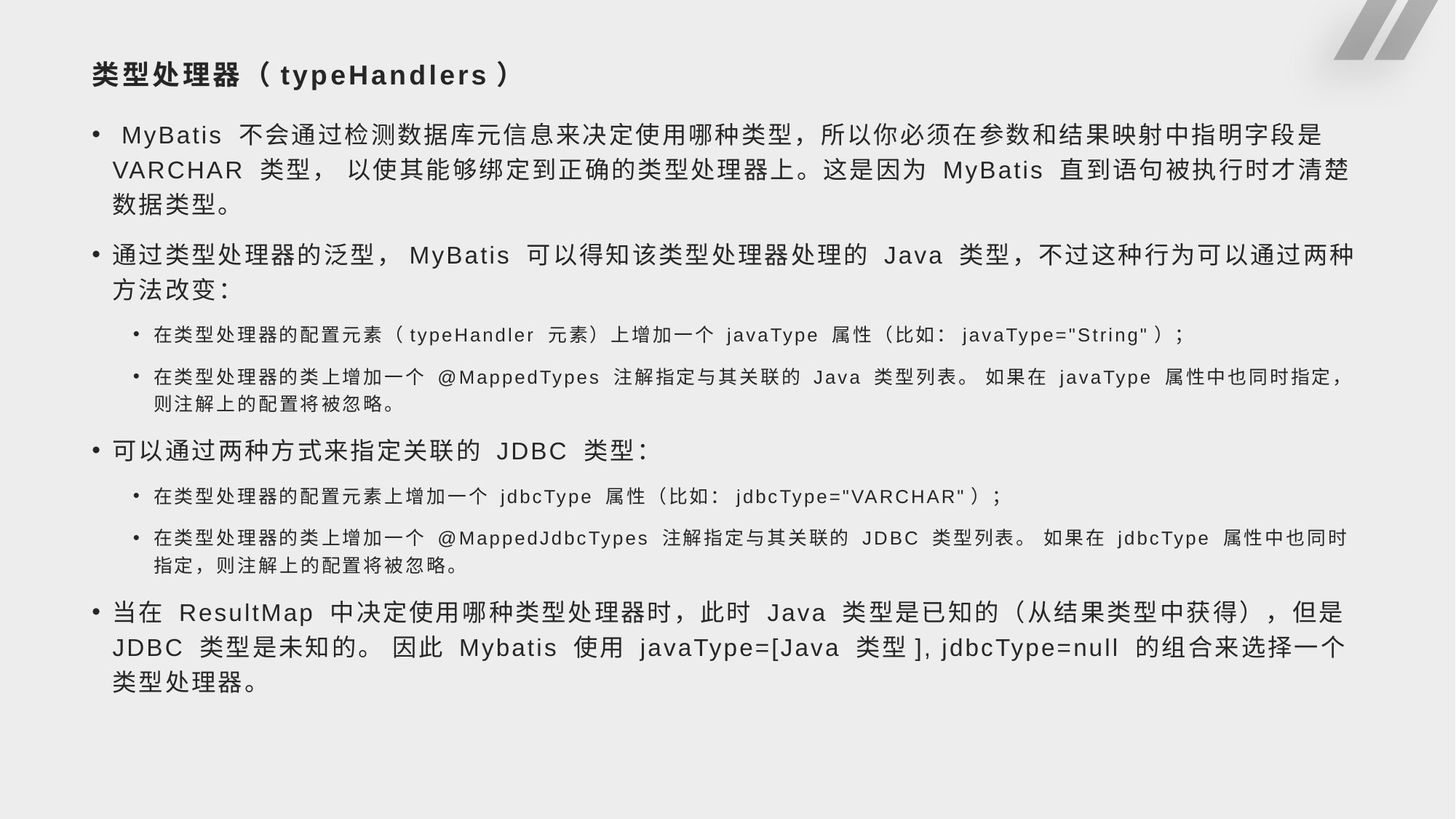

# 类型处理器（typeHandlers）
 MyBatis 不会通过检测数据库元信息来决定使用哪种类型，所以你必须在参数和结果映射中指明字段是 VARCHAR 类型， 以使其能够绑定到正确的类型处理器上。这是因为 MyBatis 直到语句被执行时才清楚数据类型。
通过类型处理器的泛型，MyBatis 可以得知该类型处理器处理的 Java 类型，不过这种行为可以通过两种方法改变：
在类型处理器的配置元素（typeHandler 元素）上增加一个 javaType 属性（比如：javaType="String"）；
在类型处理器的类上增加一个 @MappedTypes 注解指定与其关联的 Java 类型列表。 如果在 javaType 属性中也同时指定，则注解上的配置将被忽略。
可以通过两种方式来指定关联的 JDBC 类型：
在类型处理器的配置元素上增加一个 jdbcType 属性（比如：jdbcType="VARCHAR"）；
在类型处理器的类上增加一个 @MappedJdbcTypes 注解指定与其关联的 JDBC 类型列表。 如果在 jdbcType 属性中也同时指定，则注解上的配置将被忽略。
当在 ResultMap 中决定使用哪种类型处理器时，此时 Java 类型是已知的（从结果类型中获得），但是 JDBC 类型是未知的。 因此 Mybatis 使用 javaType=[Java 类型], jdbcType=null 的组合来选择一个类型处理器。